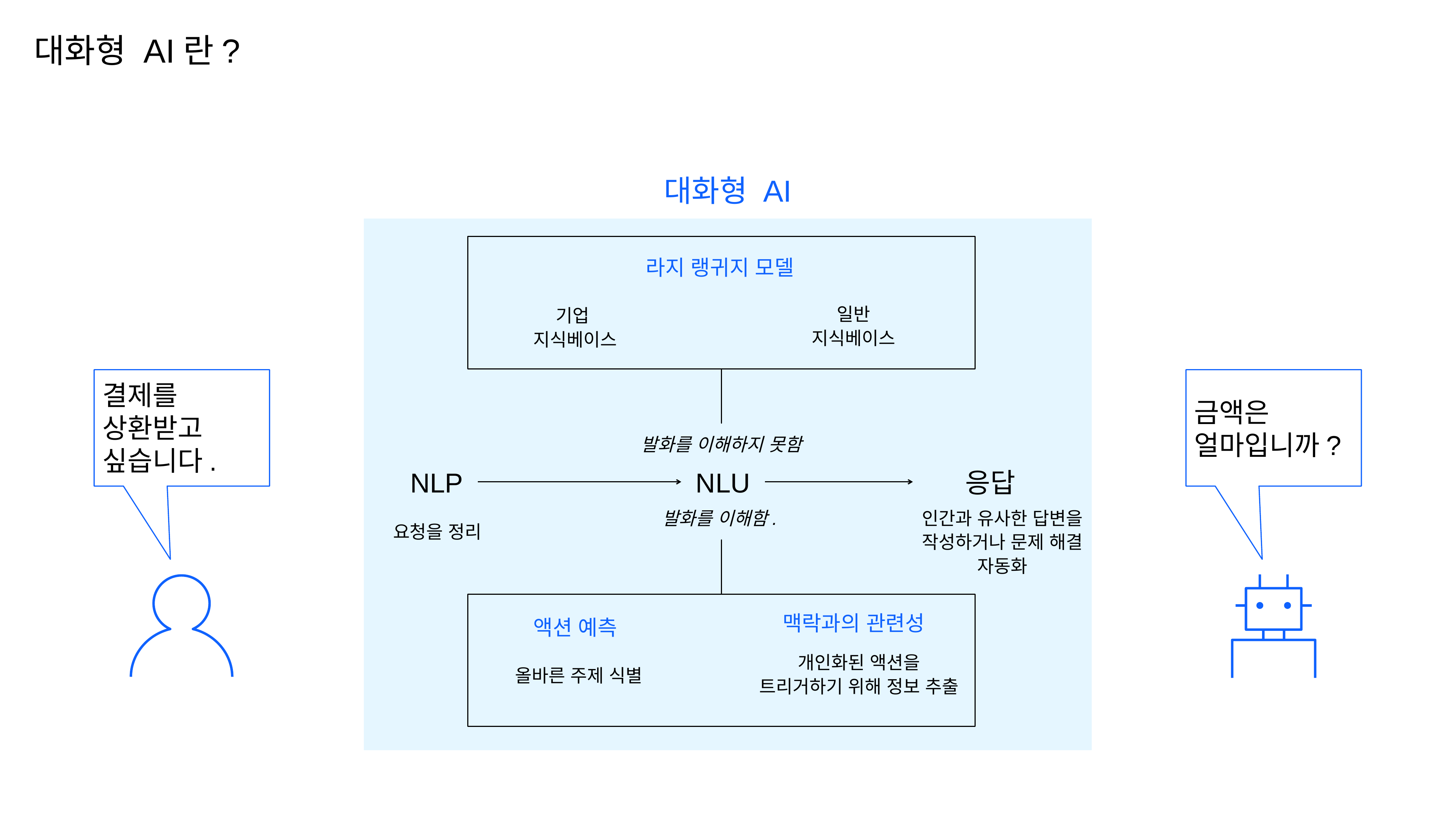

# 대화형 AI란?
대화형 AI

라지 랭귀지 모델
일반
지식베이스
기업
지식베이스
결제를 상환받고 싶습니다.
금액은 얼마입니까?
발화를 이해하지 못함
NLP
NLU
응답
인간과 유사한 답변을 작성하거나 문제 해결 자동화
발화를 이해함.
요청을 정리

맥락과의 관련성
액션 예측
개인화된 액션을 트리거하기 위해 정보 추출
올바른 주제 식별